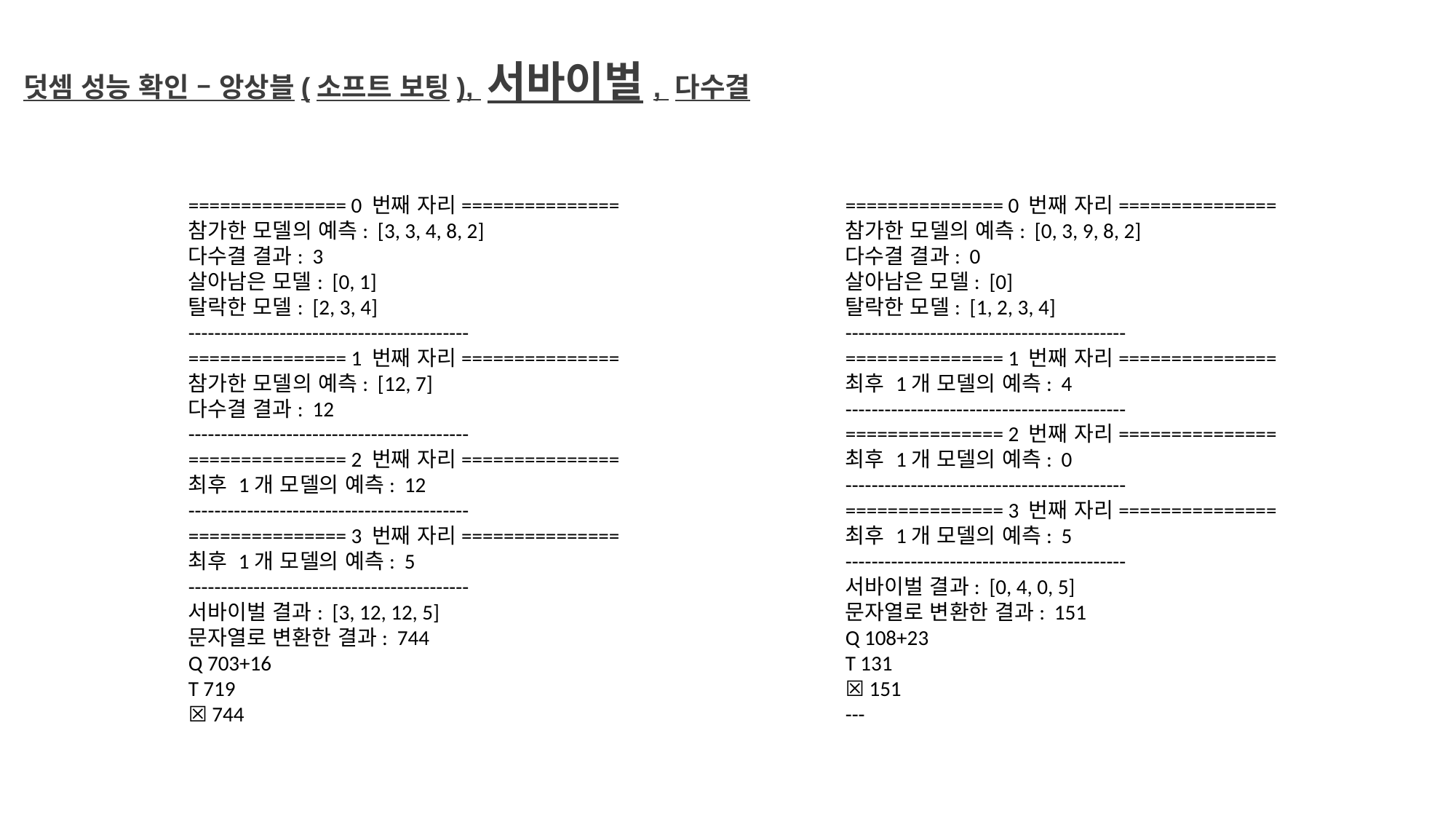

덧셈 성능 확인 – 앙상블(소프트 보팅), 서바이벌, 다수결
=============== 0 번째 자리===============
참가한 모델의 예측:  [3, 3, 4, 8, 2]
다수결 결과:  3
살아남은 모델:  [0, 1]
탈락한 모델:  [2, 3, 4]
-------------------------------------------
=============== 1 번째 자리===============
참가한 모델의 예측:  [12, 7]
다수결 결과:  12
-------------------------------------------
=============== 2 번째 자리===============
최후 1개 모델의 예측:  12
-------------------------------------------
=============== 3 번째 자리===============
최후 1개 모델의 예측:  5
-------------------------------------------
서바이벌 결과:  [3, 12, 12, 5]
문자열로 변환한 결과:  744
Q 703+16
T 719
☒ 744
=============== 0 번째 자리===============
참가한 모델의 예측:  [0, 3, 9, 8, 2]
다수결 결과:  0
살아남은 모델:  [0]
탈락한 모델:  [1, 2, 3, 4]
-------------------------------------------
=============== 1 번째 자리===============
최후 1개 모델의 예측:  4
-------------------------------------------
=============== 2 번째 자리===============
최후 1개 모델의 예측:  0
-------------------------------------------
=============== 3 번째 자리===============
최후 1개 모델의 예측:  5
-------------------------------------------
서바이벌 결과:  [0, 4, 0, 5]
문자열로 변환한 결과:  151
Q 108+23
T 131
☒ 151
---